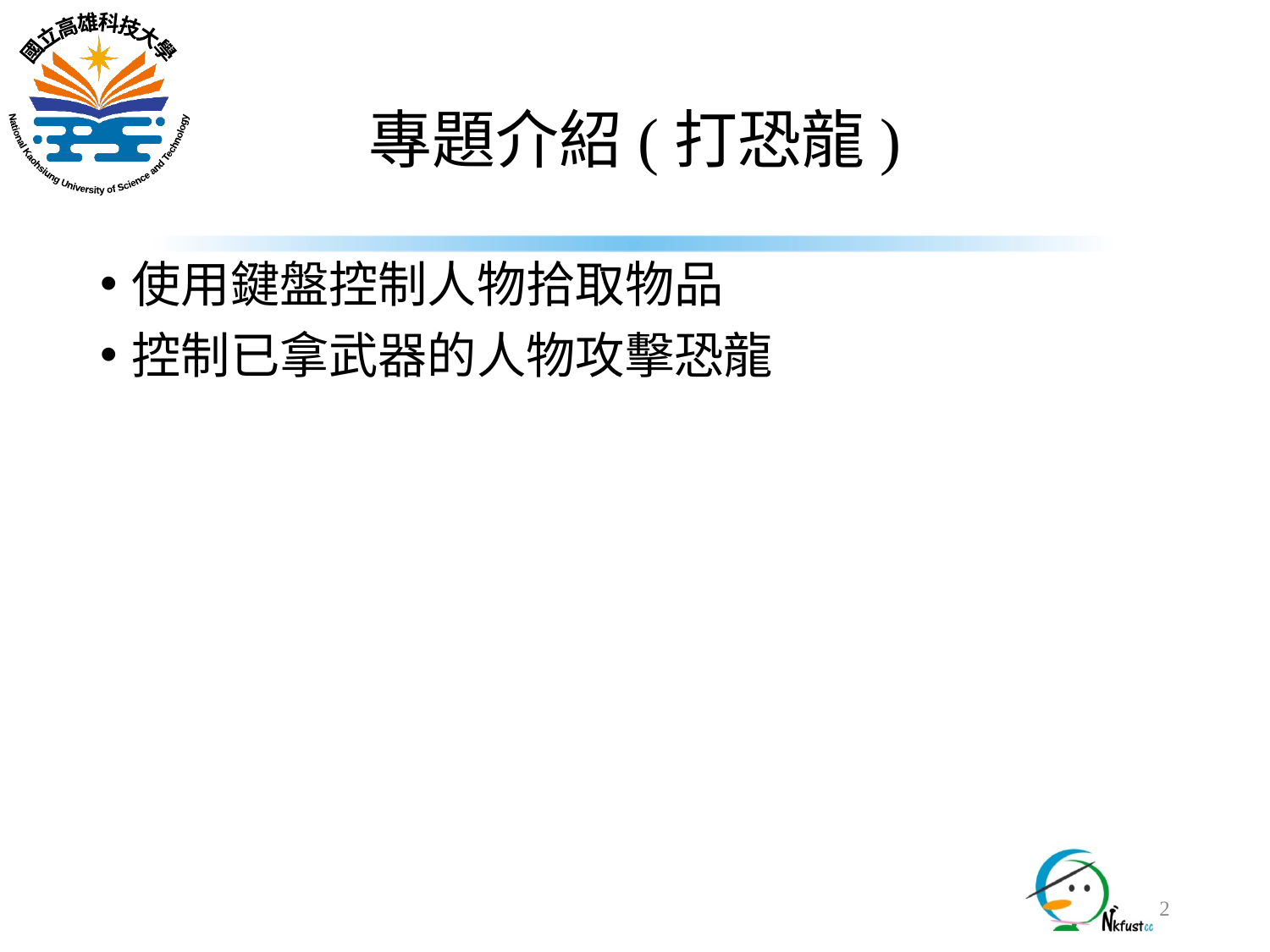

# 專題介紹(打恐龍)
使用鍵盤控制人物拾取物品
控制已拿武器的人物攻擊恐龍
2